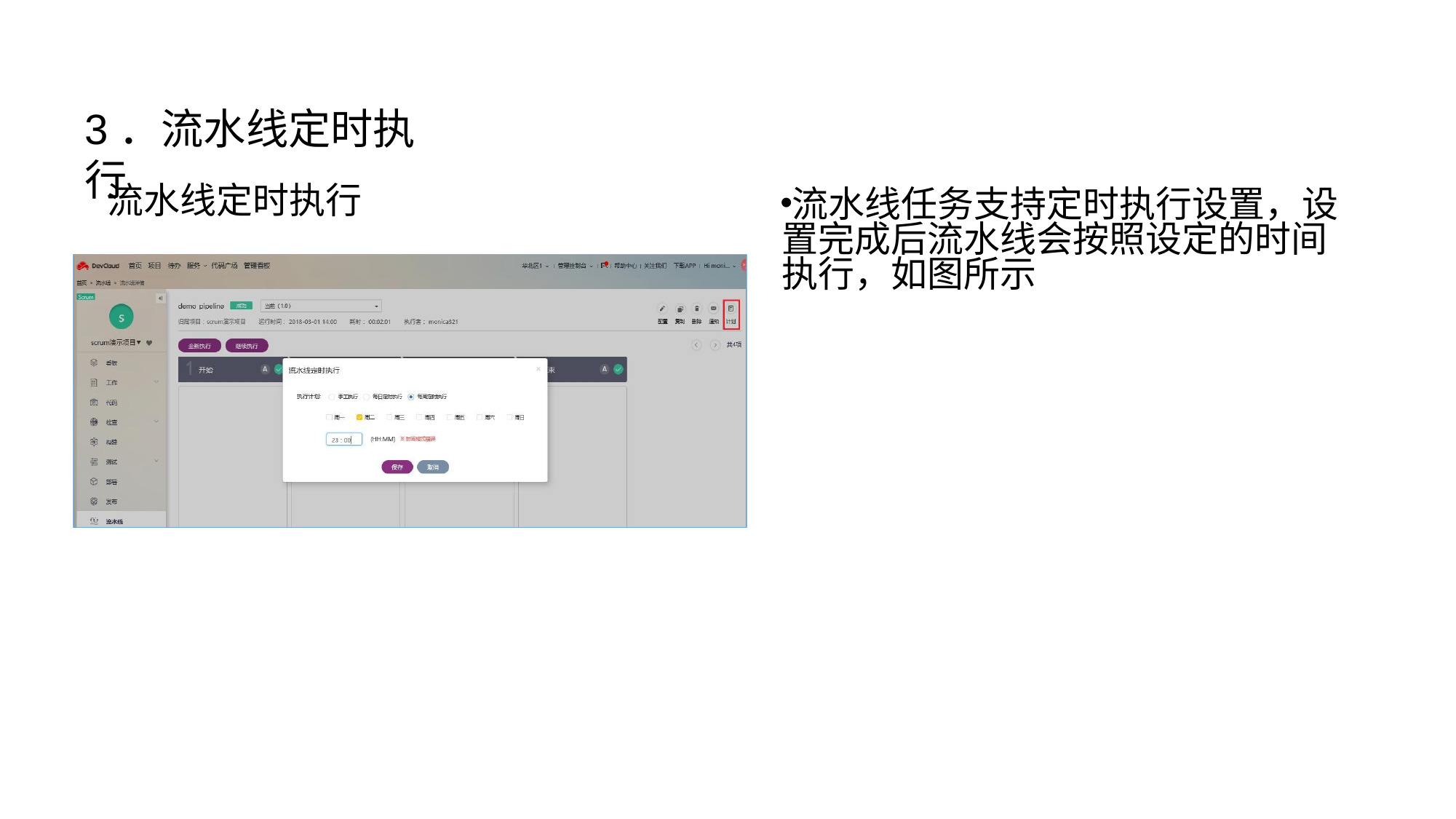

# 3．流水线定时执行
流水线定时执行
流水线任务支持定时执行设置，设 置完成后流水线会按照设定的时间 执行，如图所示